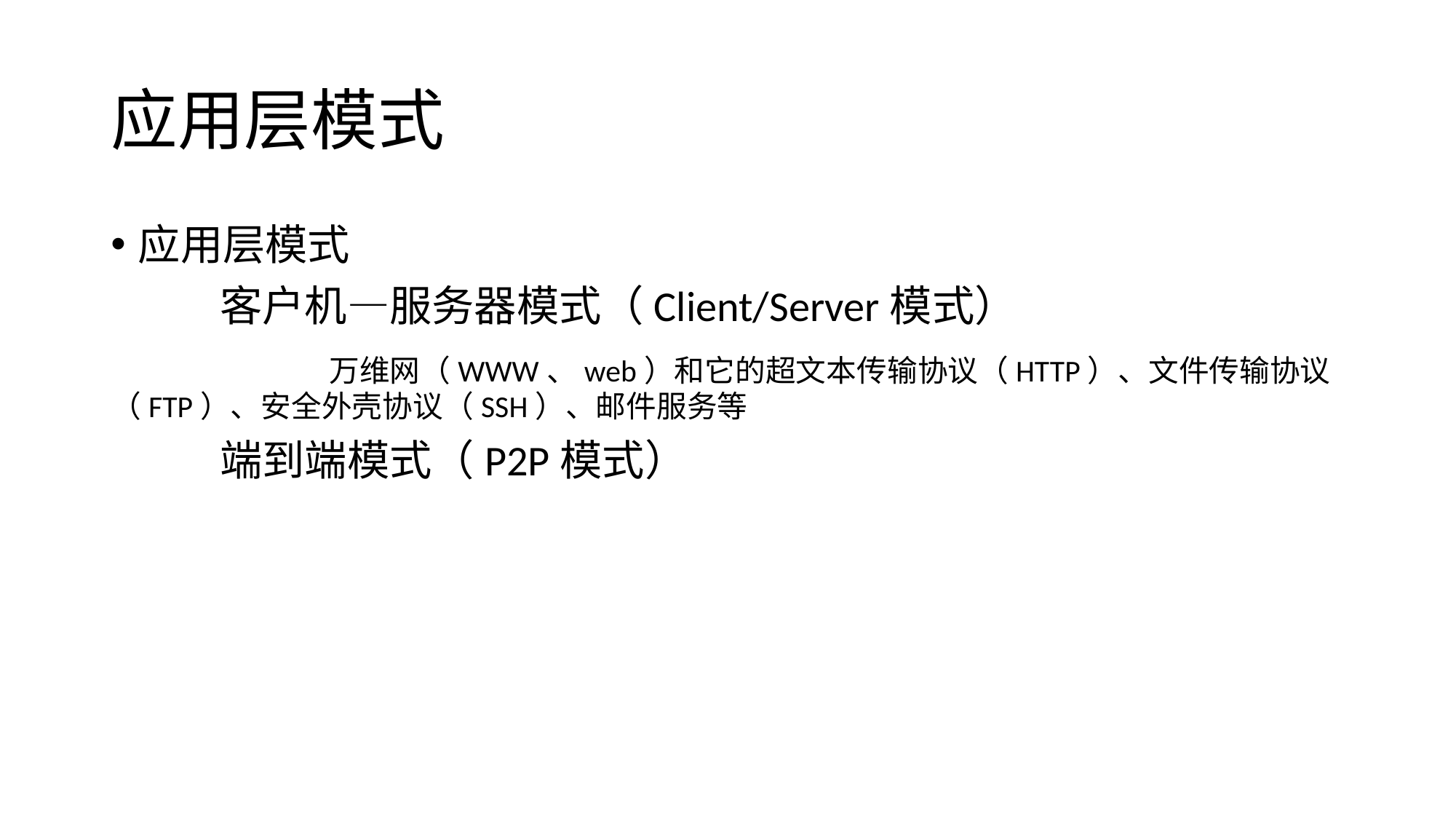

# 应用层模式
应用层模式
	客户机—服务器模式（Client/Server模式）
		万维网（WWW、web）和它的超文本传输协议（HTTP）、文件传输协议（FTP）、安全外壳协议（SSH）、邮件服务等
	端到端模式（P2P模式）